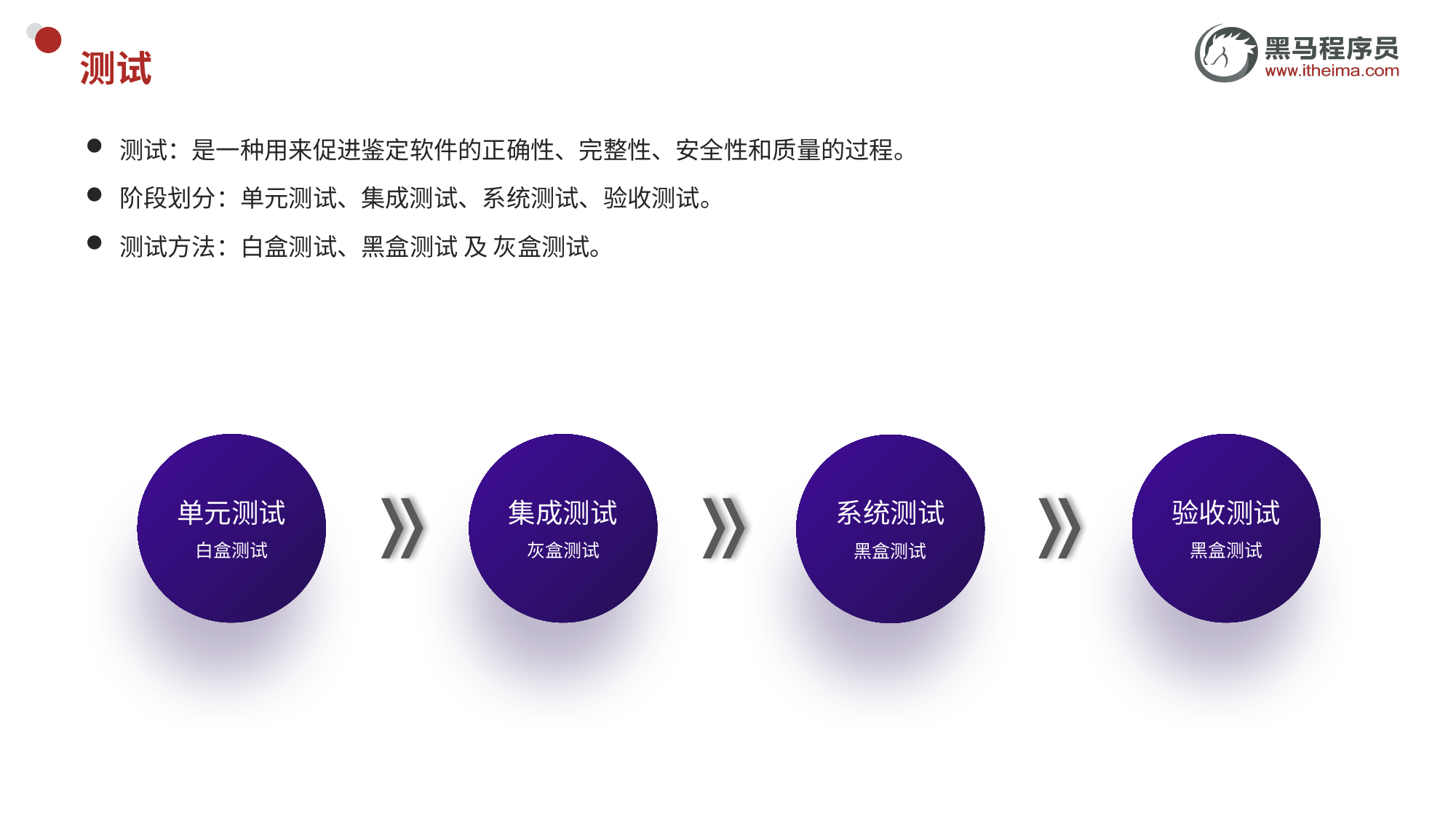

# 测试
测试：是一种用来促进鉴定软件的正确性、完整性、安全性和质量的过程。
阶段划分：单元测试、集成测试、系统测试、验收测试。
测试方法：白盒测试、黑盒测试 及 灰盒测试。
验收测试
黑盒测试
单元测试
白盒测试
集成测试
灰盒测试
系统测试
黑盒测试